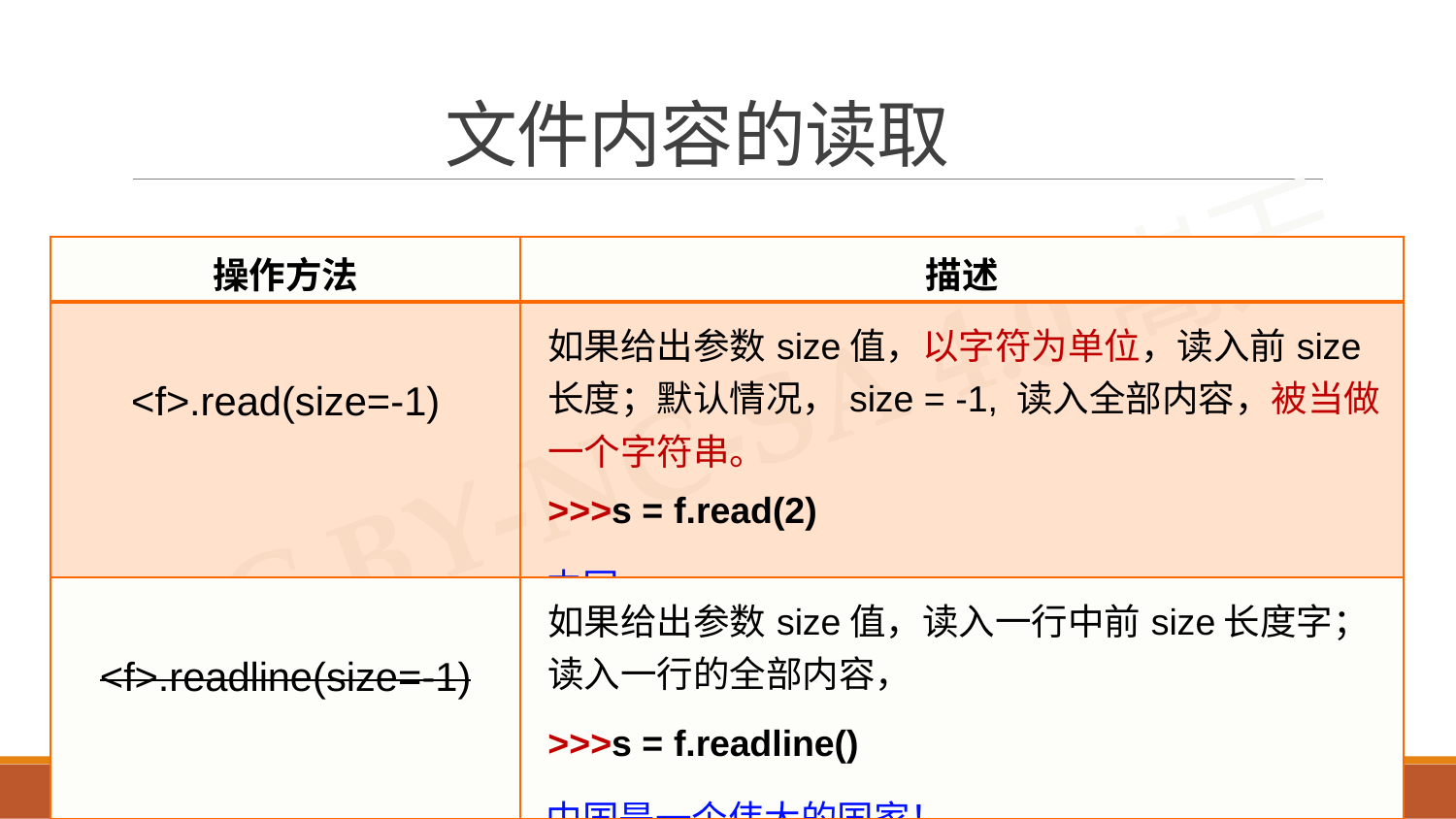

# 文件内容的读取

| 操作方法 | 描述 |
| --- | --- |
| <f>.read(size=-1) | 如果给出参数size值，以字符为单位，读入前size长度；默认情况，size = -1, 读入全部内容，被当做一个字符串。 >>>s = f.read(2) 中国 |
| <f>.readline(size=-1) | 如果给出参数size值，读入一行中前size长度字；读入一行的全部内容， >>>s = f.readline() 中国是一个伟大的国家！ |